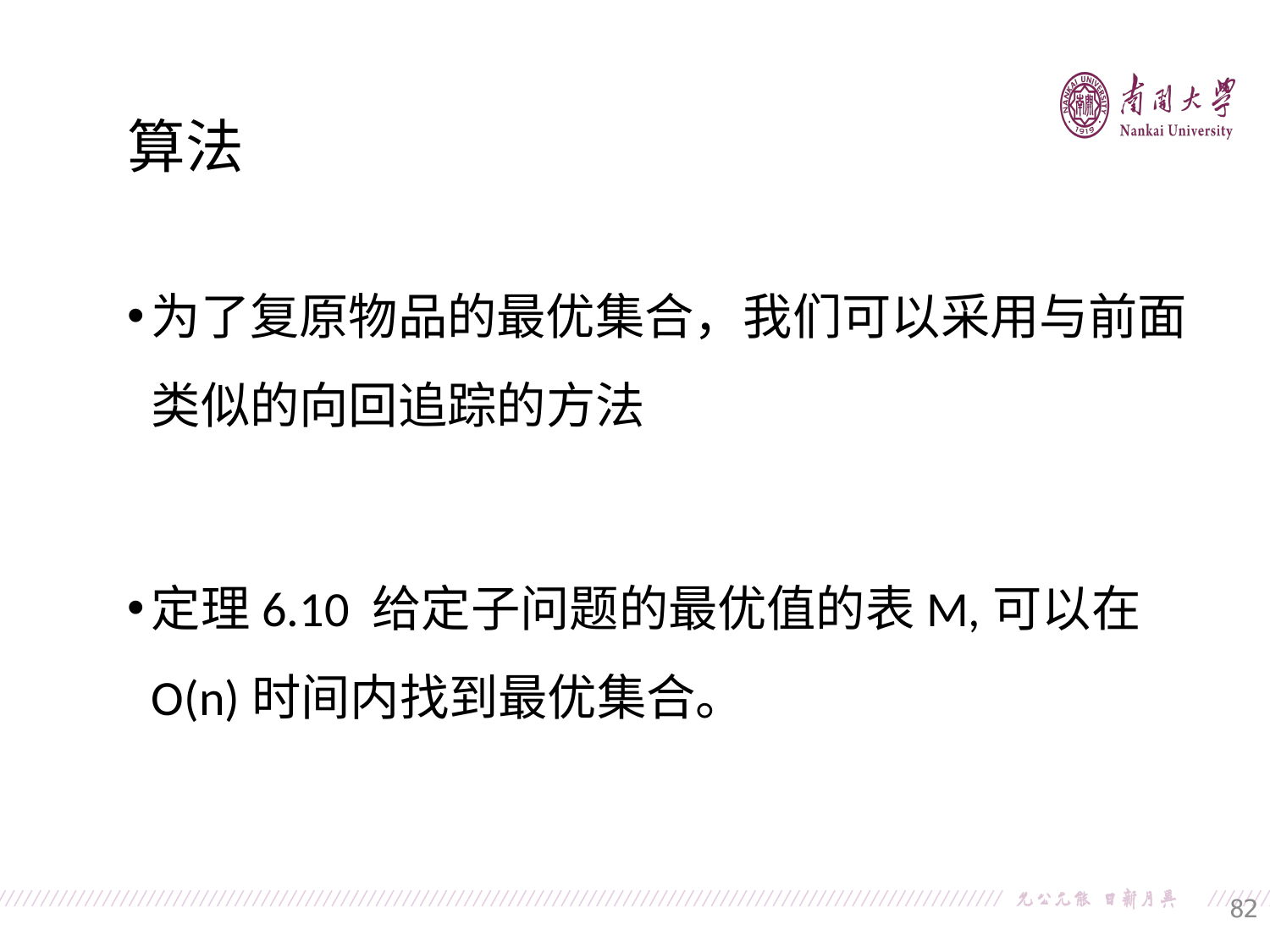

算法
为了复原物品的最优集合，我们可以采用与前面类似的向回追踪的方法

定理6.10 给定子问题的最优值的表M,可以在O(n)时间内找到最优集合。
82